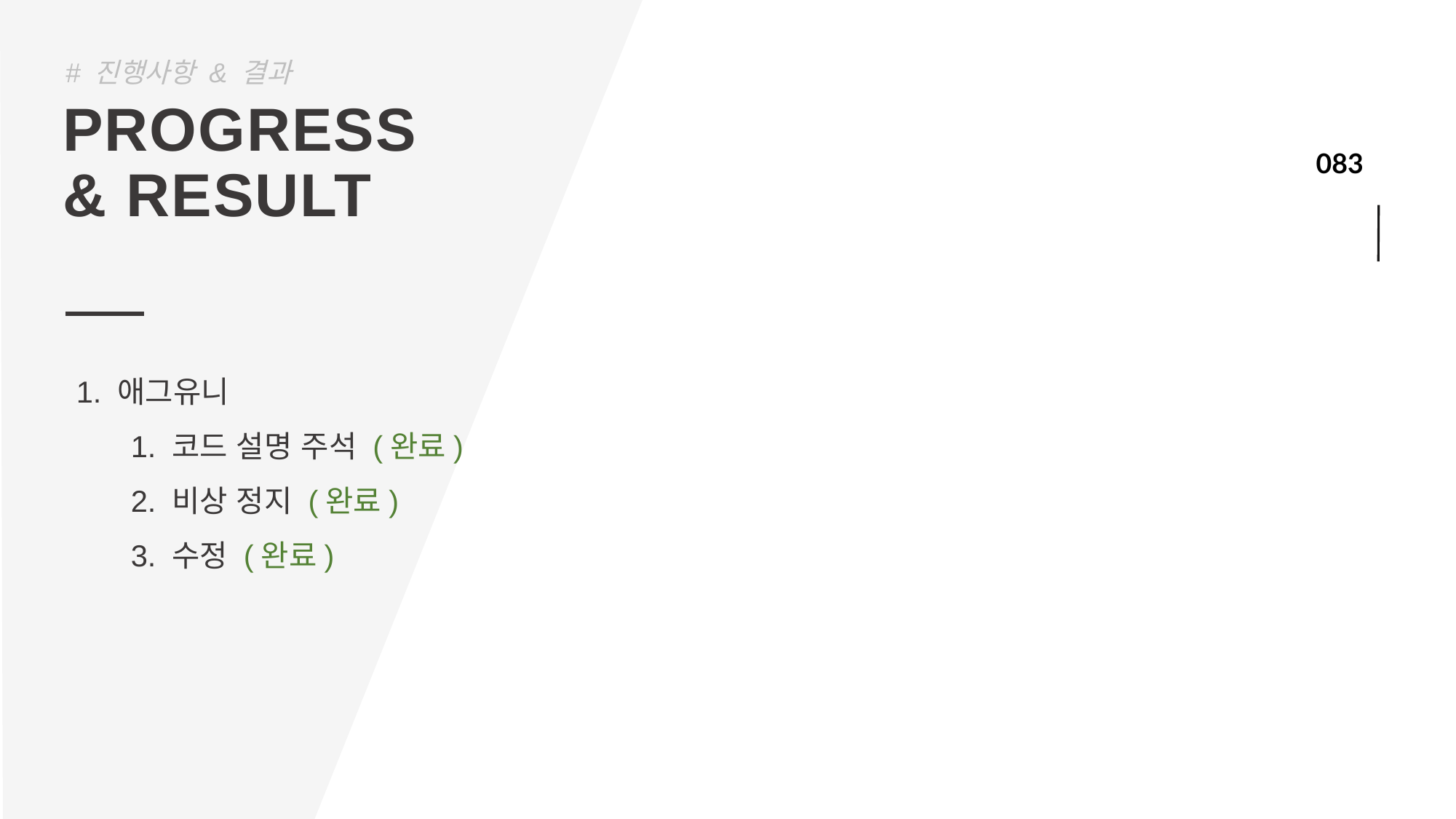

# 진행사항 & 결과
PROGRESS
& RESULT
애그유니
코드 설명 주석 (완료)
비상 정지 (완료)
수정 (완료)